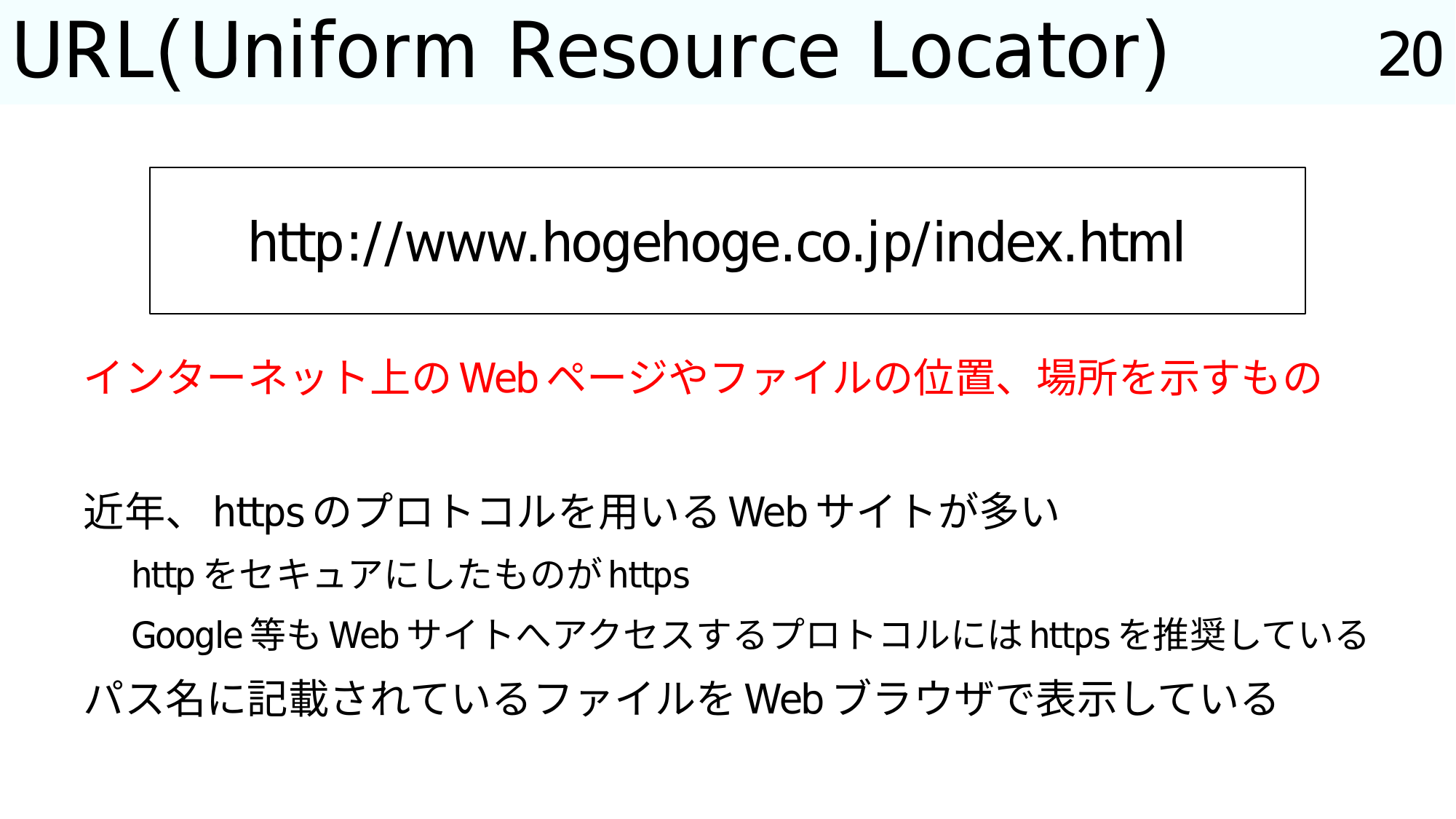

20
# URL(Uniform Resource Locator)

http://www.hogehoge.co.jp/index.html
インターネット上のWebページやファイルの位置、場所を示すもの

近年、httpsのプロトコルを用いるWebサイトが多い
httpをセキュアにしたものがhttps
Google等もWebサイトへアクセスするプロトコルにはhttpsを推奨している
パス名に記載されているファイルをWebブラウザで表示している